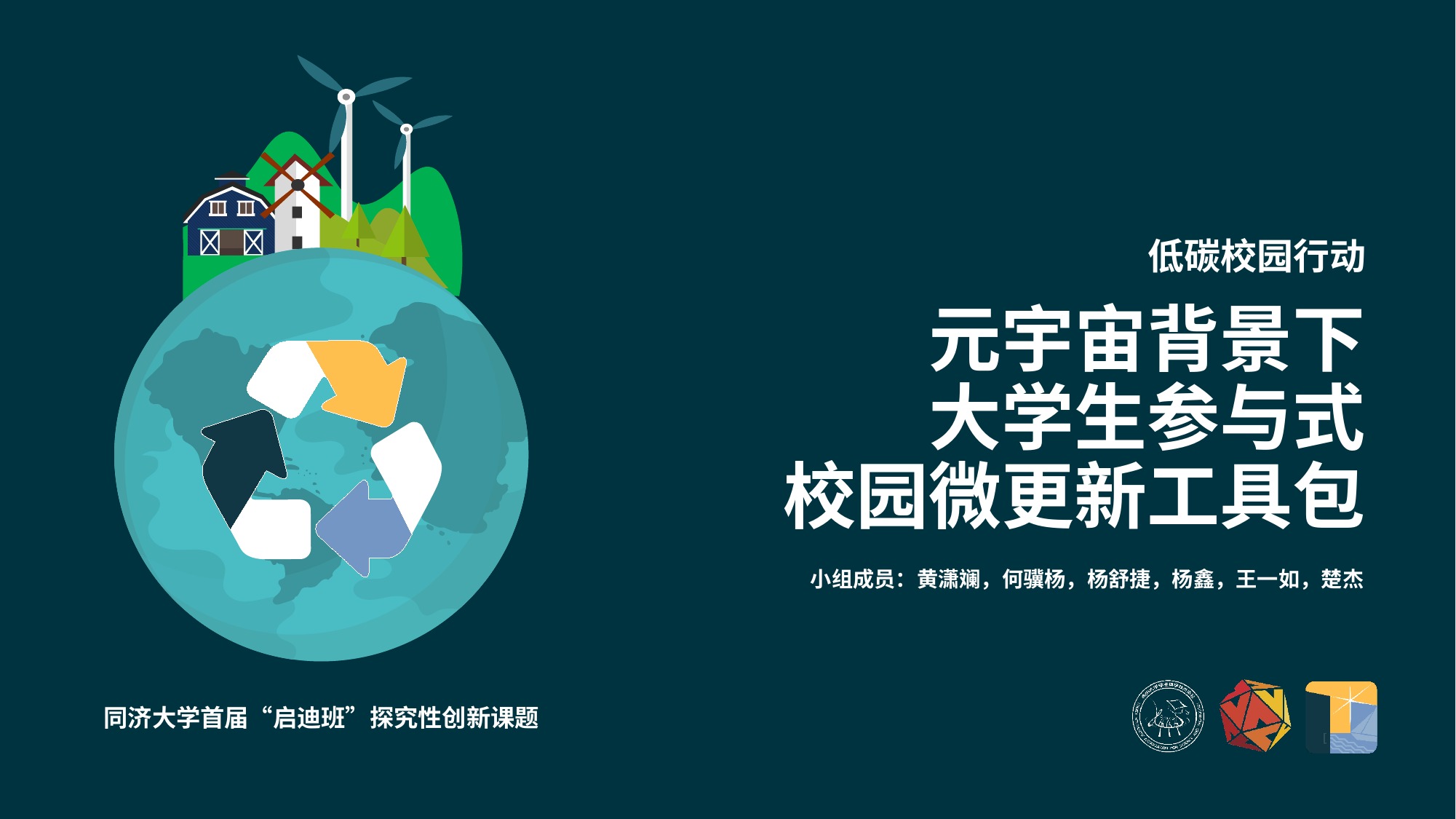

低碳校园行动
元宇宙背景下
大学生参与式
校园微更新工具包
小组成员：黄潇斓，何骥杨，杨舒捷，杨鑫，王一如，楚杰